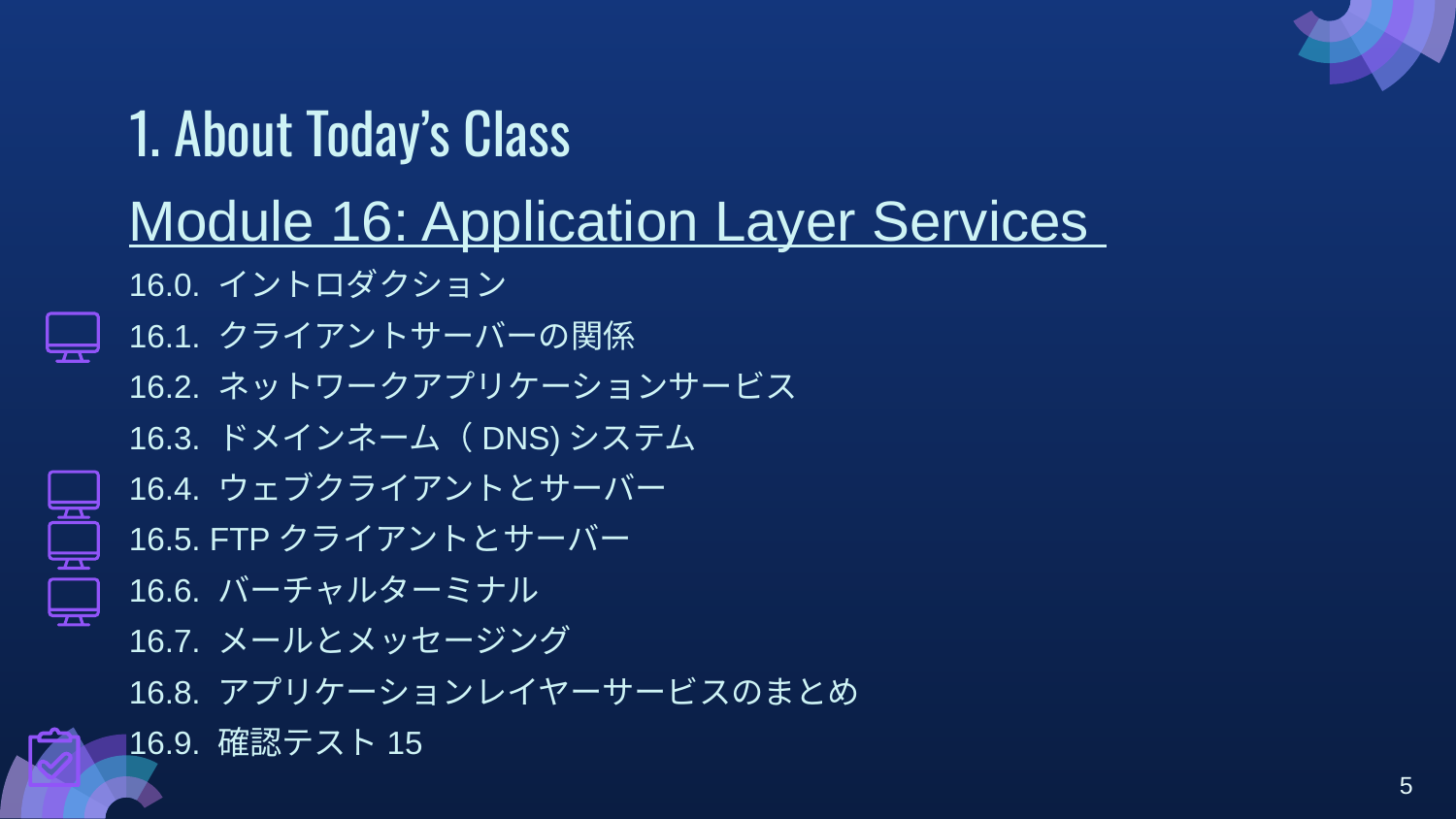

# 1. About Today’s Class
Module 16: Application Layer Services
16.0. イントロダクション
16.1. クライアントサーバーの関係
16.2. ネットワークアプリケーションサービス
16.3. ドメインネーム（DNS)システム
16.4. ウェブクライアントとサーバー
16.5. FTPクライアントとサーバー
16.6. バーチャルターミナル
16.7. メールとメッセージング
16.8. アプリケーションレイヤーサービスのまとめ
16.9. 確認テスト15

5